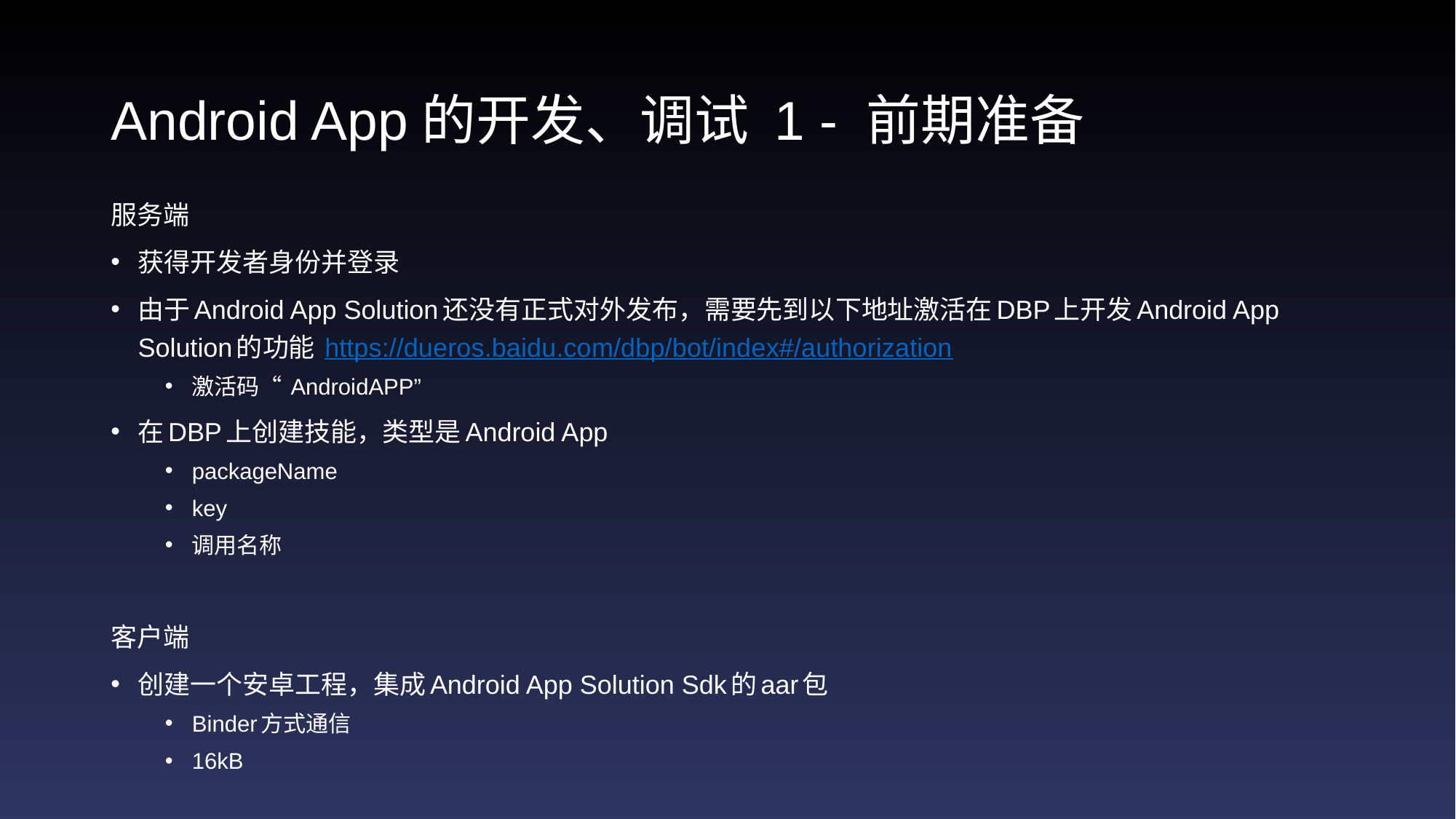

# Android App的开发、调试 1 - 前期准备
服务端
获得开发者身份并登录
由于Android App Solution还没有正式对外发布，需要先到以下地址激活在DBP上开发Android App  Solution的功能 https://dueros.baidu.com/dbp/bot/index#/authorization
激活码“ AndroidAPP”
在DBP上创建技能，类型是Android App
packageName
key
调用名称

客户端
创建一个安卓工程，集成Android App Solution Sdk的aar包
Binder方式通信
16kB